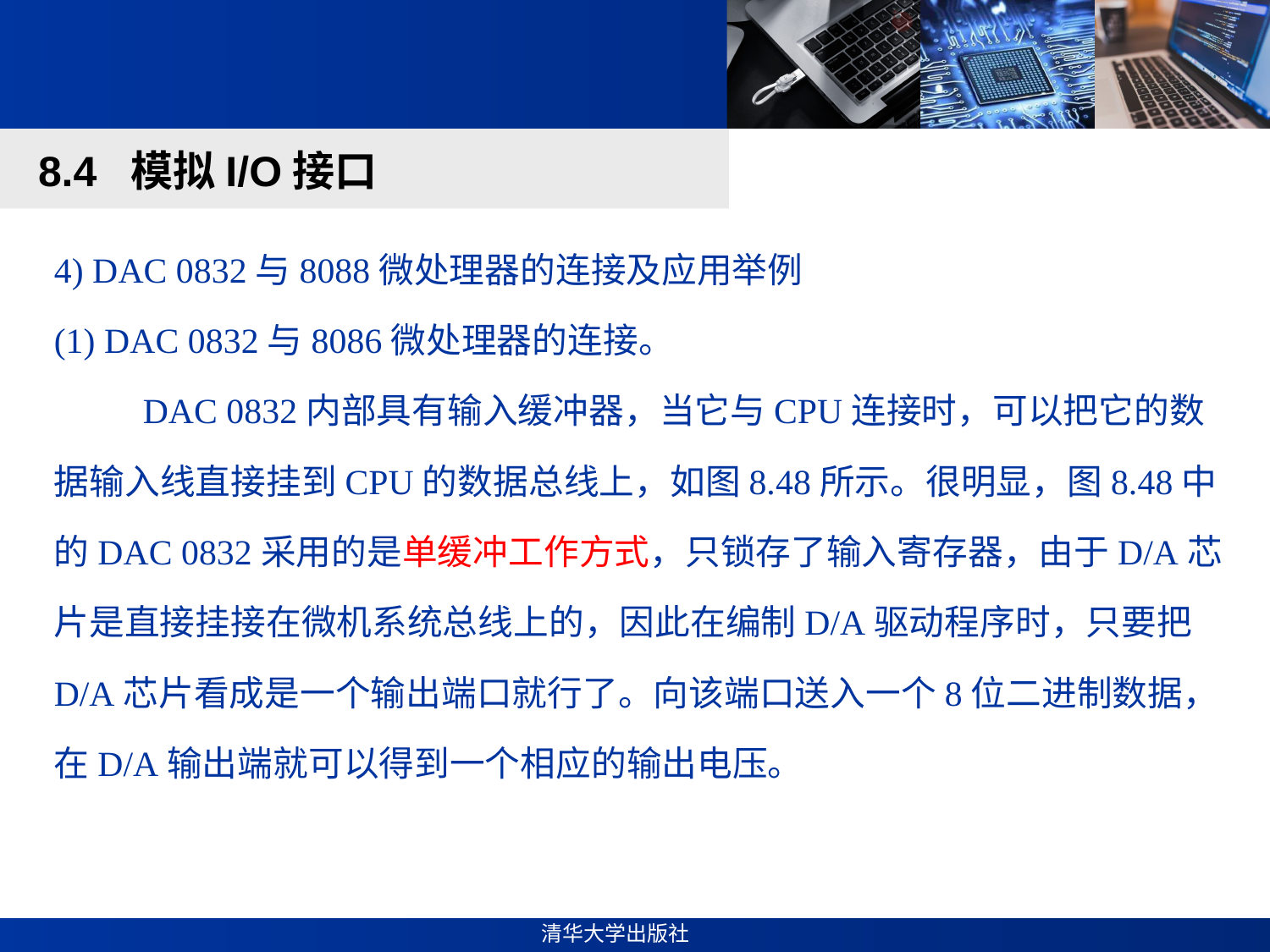

#
8.4  模拟I/O接口
4) DAC 0832与8088微处理器的连接及应用举例
(1) DAC 0832与8086微处理器的连接。
          DAC 0832内部具有输入缓冲器，当它与CPU连接时，可以把它的数据输入线直接挂到CPU的数据总线上，如图8.48所示。很明显，图8.48中的DAC 0832采用的是单缓冲工作方式，只锁存了输入寄存器，由于D/A芯片是直接挂接在微机系统总线上的，因此在编制D/A驱动程序时，只要把D/A芯片看成是一个输出端口就行了。向该端口送入一个8位二进制数据，在D/A输出端就可以得到一个相应的输出电压。